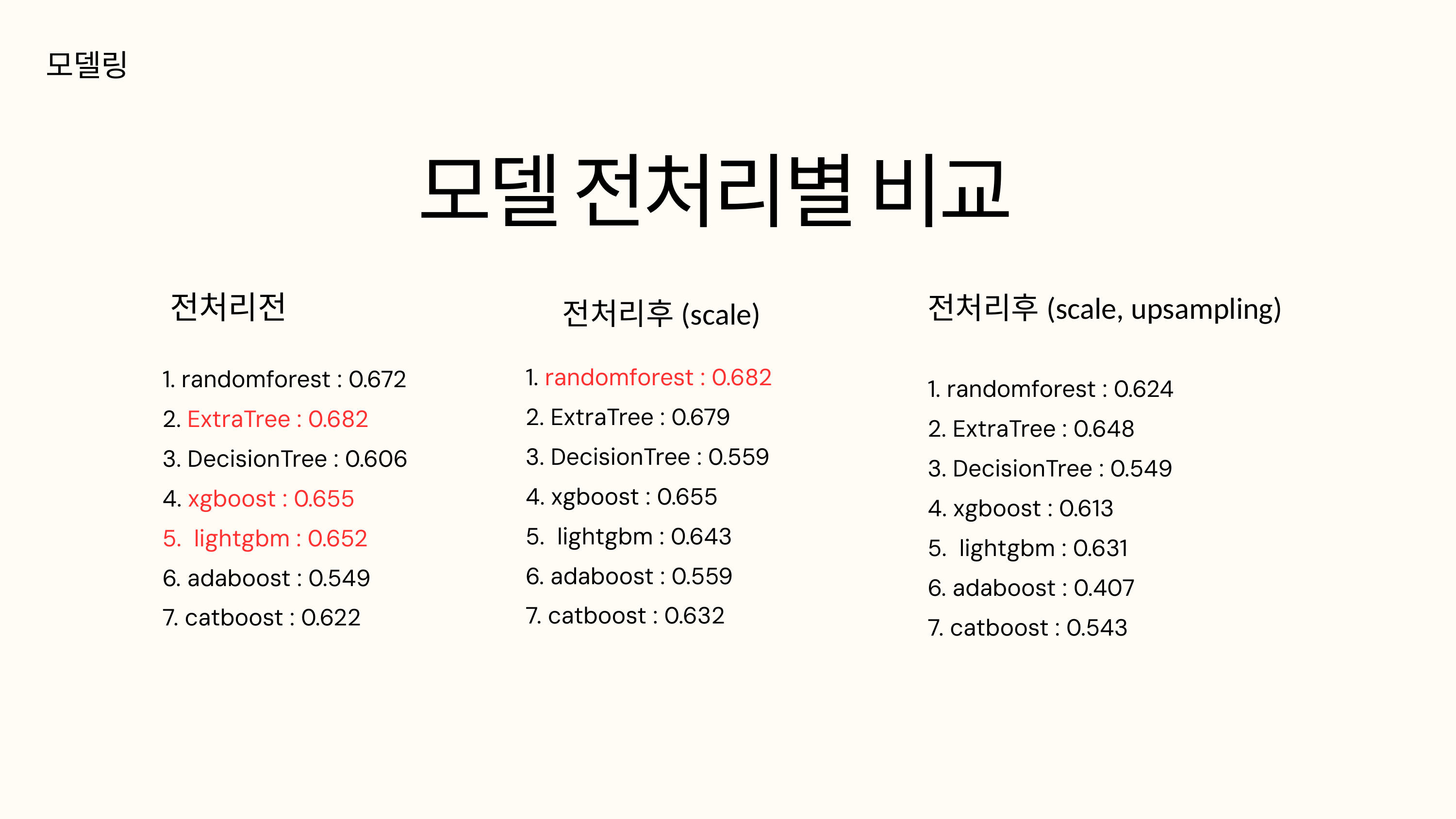

모델링
모델 전처리별 비교

1. randomforest : 0.682
2. ExtraTree : 0.679
3. DecisionTree : 0.559
4. xgboost : 0.655
5.  lightgbm : 0.643
6. adaboost : 0.559
7. catboost : 0.632

1. randomforest : 0.672
2. ExtraTree : 0.682
3. DecisionTree : 0.606
4. xgboost : 0.655
5.  lightgbm : 0.652
6. adaboost : 0.549
7. catboost : 0.622

1. randomforest : 0.624
2. ExtraTree : 0.648
3. DecisionTree : 0.549
4. xgboost : 0.613
5.  lightgbm : 0.631
6. adaboost : 0.407
7. catboost : 0.543
전처리전
전처리후(scale, upsampling)
전처리후(scale)